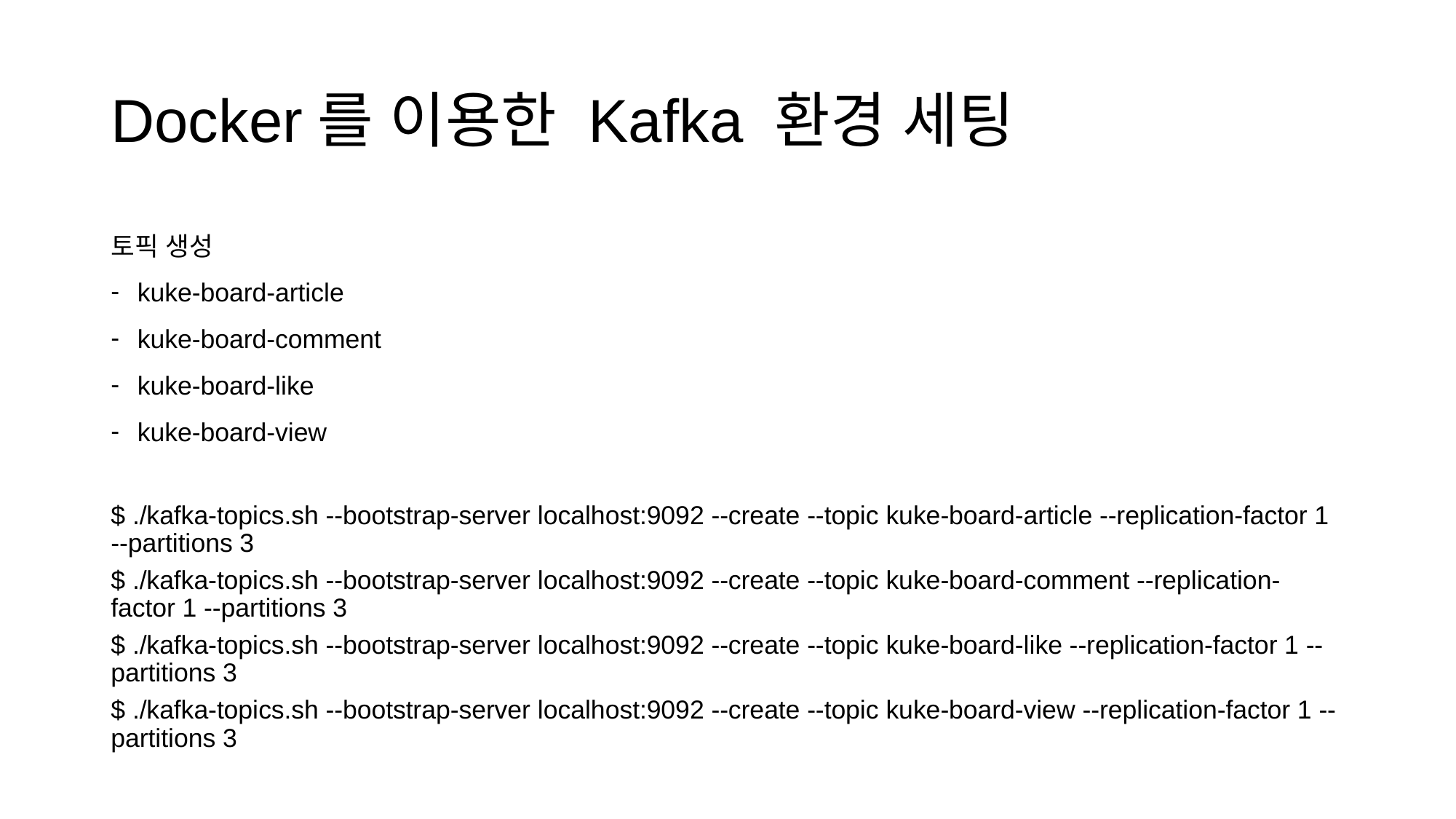

# Docker를 이용한 Kafka 환경 세팅
토픽 생성
kuke-board-article
kuke-board-comment
kuke-board-like
kuke-board-view

$ ./kafka-topics.sh --bootstrap-server localhost:9092 --create --topic kuke-board-article --replication-factor 1 --partitions 3
$ ./kafka-topics.sh --bootstrap-server localhost:9092 --create --topic kuke-board-comment --replication-factor 1 --partitions 3
$ ./kafka-topics.sh --bootstrap-server localhost:9092 --create --topic kuke-board-like --replication-factor 1 --partitions 3
$ ./kafka-topics.sh --bootstrap-server localhost:9092 --create --topic kuke-board-view --replication-factor 1 --partitions 3